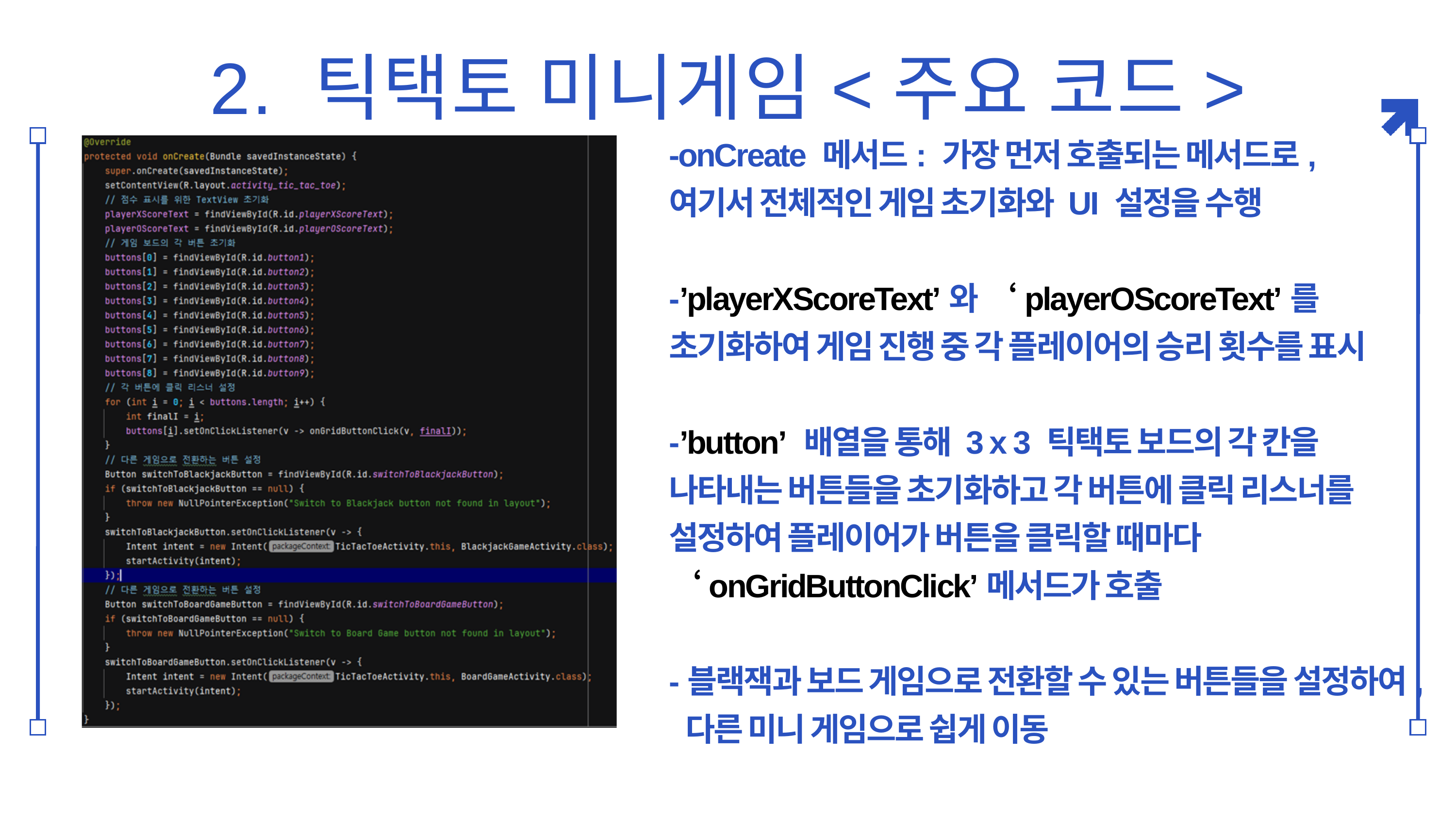

2. 틱택토 미니게임<주요 코드>

-onCreate 메서드: 가장 먼저 호출되는 메서드로, 여기서 전체적인 게임 초기화와 UI 설정을 수행

-’playerXScoreText’와 ‘playerOScoreText’를 초기화하여 게임 진행 중 각 플레이어의 승리 횟수를 표시

-’button’ 배열을 통해 3 x 3 틱택토 보드의 각 칸을 나타내는 버튼들을 초기화하고 각 버튼에 클릭 리스너를 설정하여 플레이어가 버튼을 클릭할 때마다 ‘onGridButtonClick’메서드가 호출

-블랙잭과 보드 게임으로 전환할 수 있는 버튼들을 설정하여, 다른 미니 게임으로 쉽게 이동